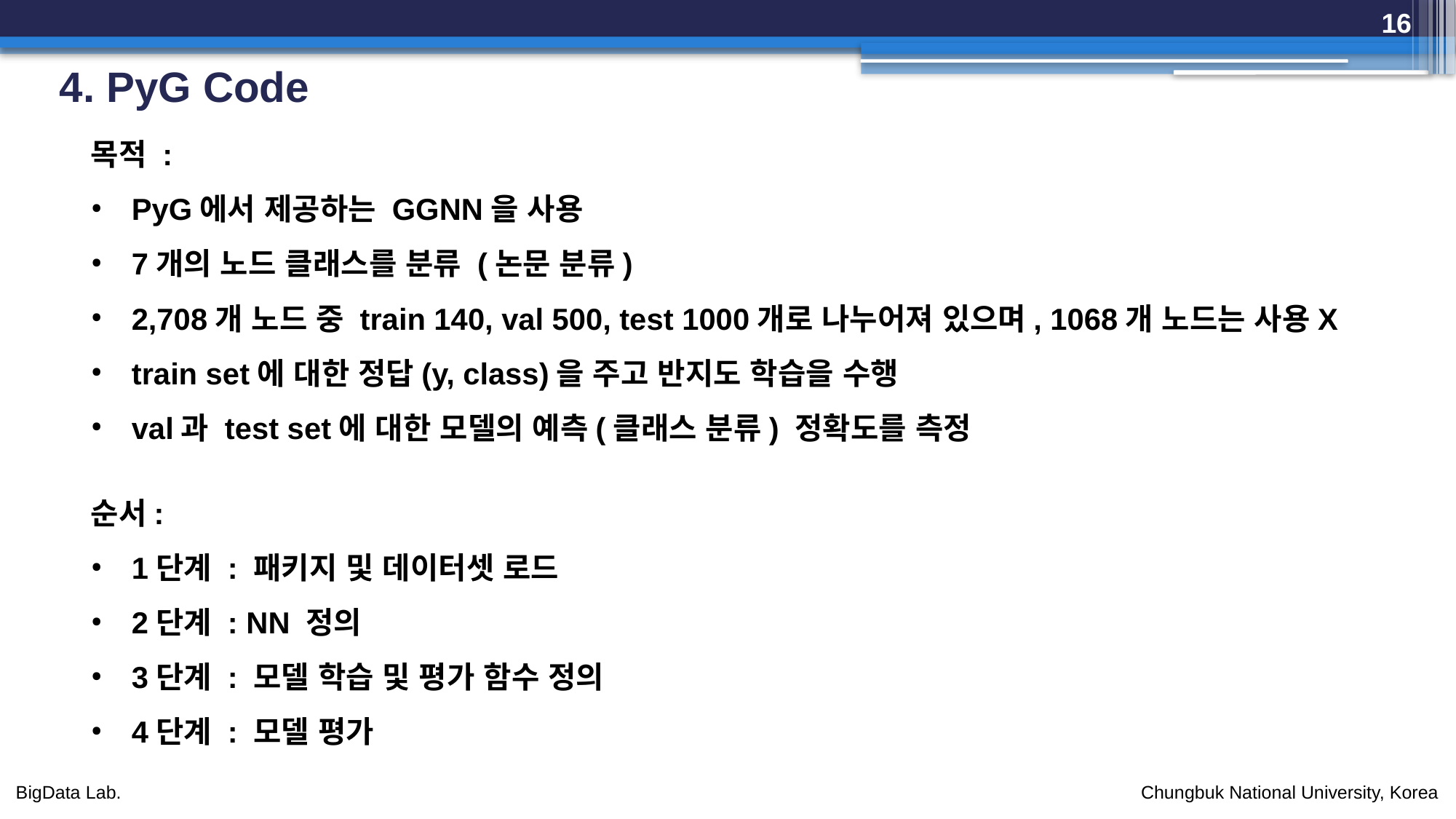

16
# 4. PyG Code
목적 :
PyG에서 제공하는 GGNN을 사용
7개의 노드 클래스를 분류 (논문 분류)
2,708개 노드 중 train 140, val 500, test 1000개로 나누어져 있으며, 1068개 노드는 사용X
train set에 대한 정답(y, class)을 주고 반지도 학습을 수행
val과 test set에 대한 모델의 예측(클래스 분류) 정확도를 측정

순서:
1단계 : 패키지 및 데이터셋 로드
2단계 : NN 정의
3단계 : 모델 학습 및 평가 함수 정의
4단계 : 모델 평가